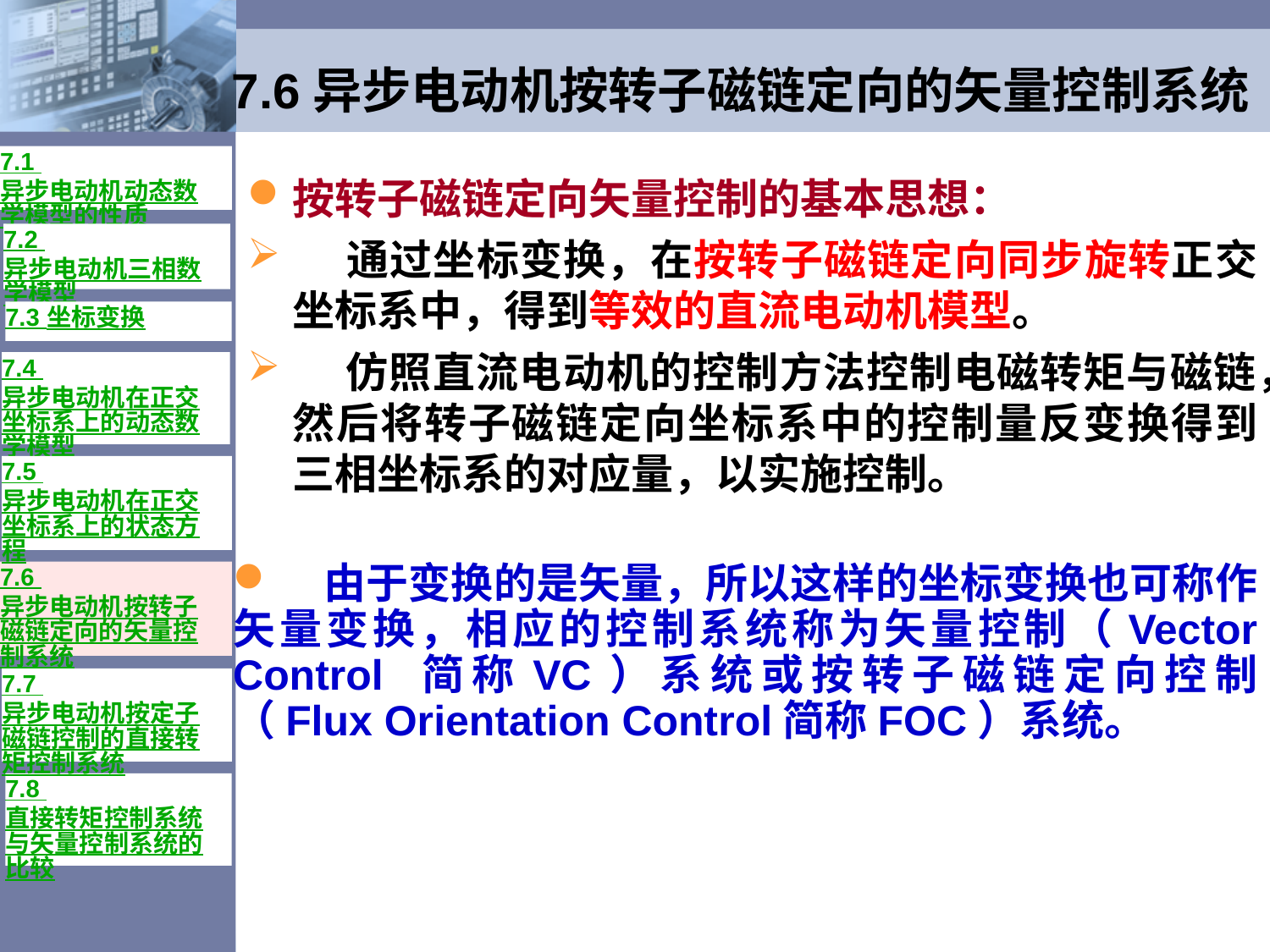

# 7.6异步电动机按转子磁链定向的矢量控制系统
7.1 异步电动机动态数学模型的性质
按转子磁链定向矢量控制的基本思想：
    通过坐标变换，在按转子磁链定向同步旋转正交坐标系中，得到等效的直流电动机模型。
    仿照直流电动机的控制方法控制电磁转矩与磁链，然后将转子磁链定向坐标系中的控制量反变换得到三相坐标系的对应量，以实施控制。
7.2 异步电动机三相数学模型
7.3 坐标变换
7.4 异步电动机在正交坐标系上的动态数学模型
7.5 异步电动机在正交坐标系上的状态方程
7.6 异步电动机按转子磁链定向的矢量控制系统
    由于变换的是矢量，所以这样的坐标变换也可称作矢量变换，相应的控制系统称为矢量控制（Vector Control 简称VC）系统或按转子磁链定向控制（Flux Orientation Control简称FOC）系统。
7.7 异步电动机按定子磁链控制的直接转矩控制系统
7.8 直接转矩控制系统与矢量控制系统的比较